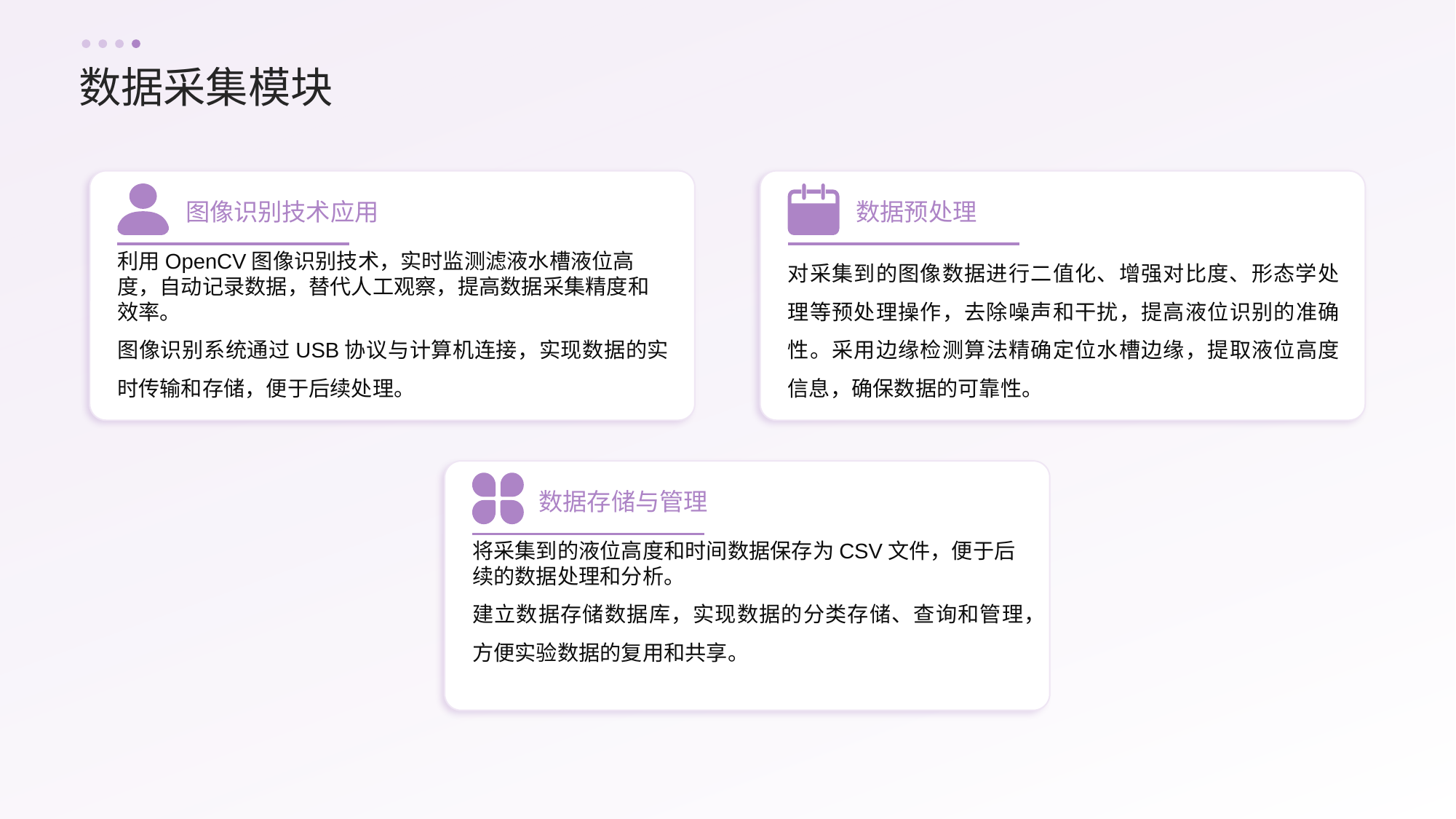

数据采集模块

图像识别技术应用
数据预处理

利用OpenCV图像识别技术，实时监测滤液水槽液位高度，自动记录数据，替代人工观察，提高数据采集精度和效率。
图像识别系统通过USB协议与计算机连接，实现数据的实时传输和存储，便于后续处理。
对采集到的图像数据进行二值化、增强对比度、形态学处理等预处理操作，去除噪声和干扰，提高液位识别的准确性。采用边缘检测算法精确定位水槽边缘，提取液位高度信息，确保数据的可靠性。

数据存储与管理

将采集到的液位高度和时间数据保存为CSV文件，便于后续的数据处理和分析。
建立数据存储数据库，实现数据的分类存储、查询和管理，方便实验数据的复用和共享。